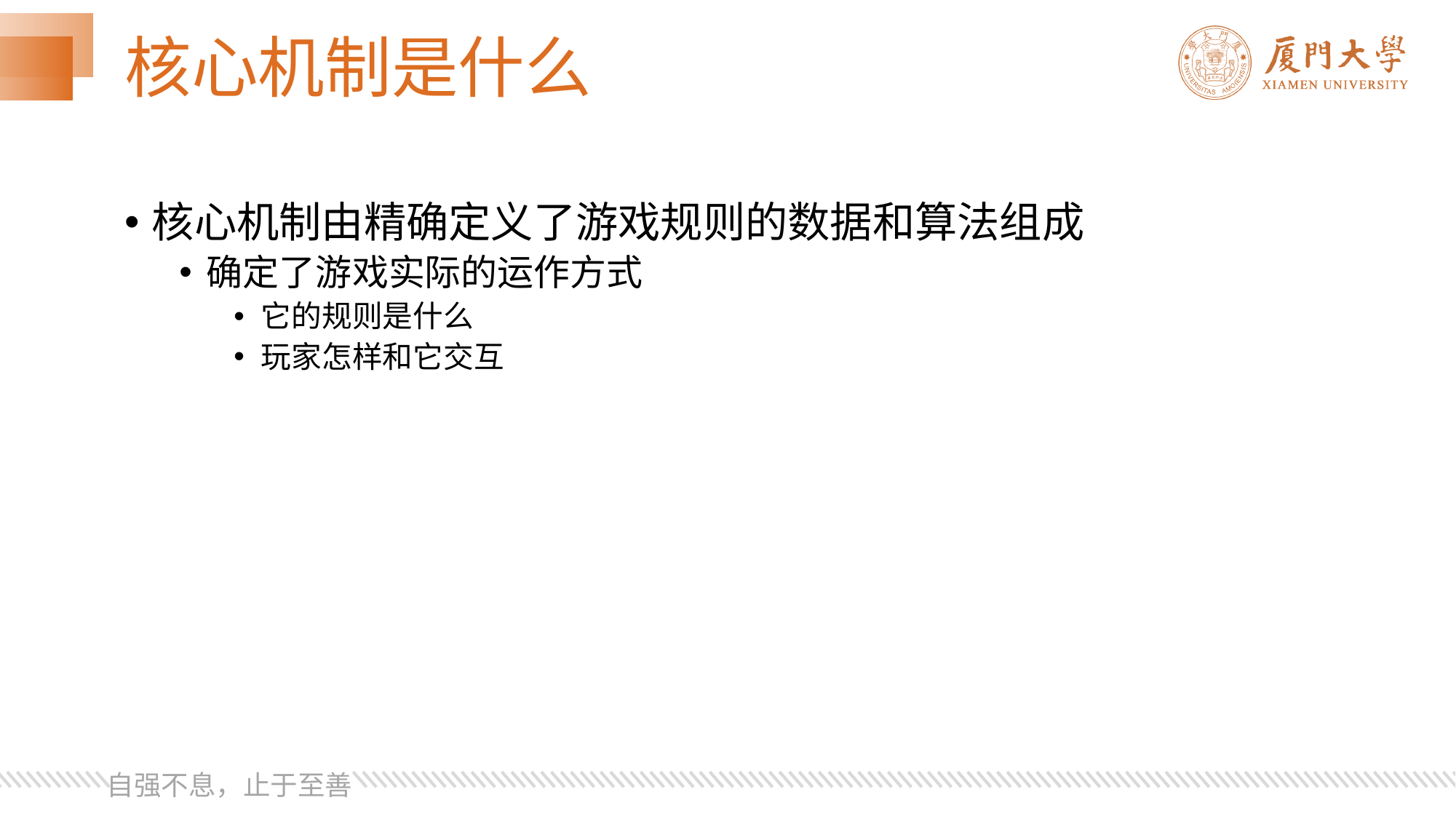

# 核心机制是什么
核心机制由精确定义了游戏规则的数据和算法组成
确定了游戏实际的运作方式
它的规则是什么
玩家怎样和它交互